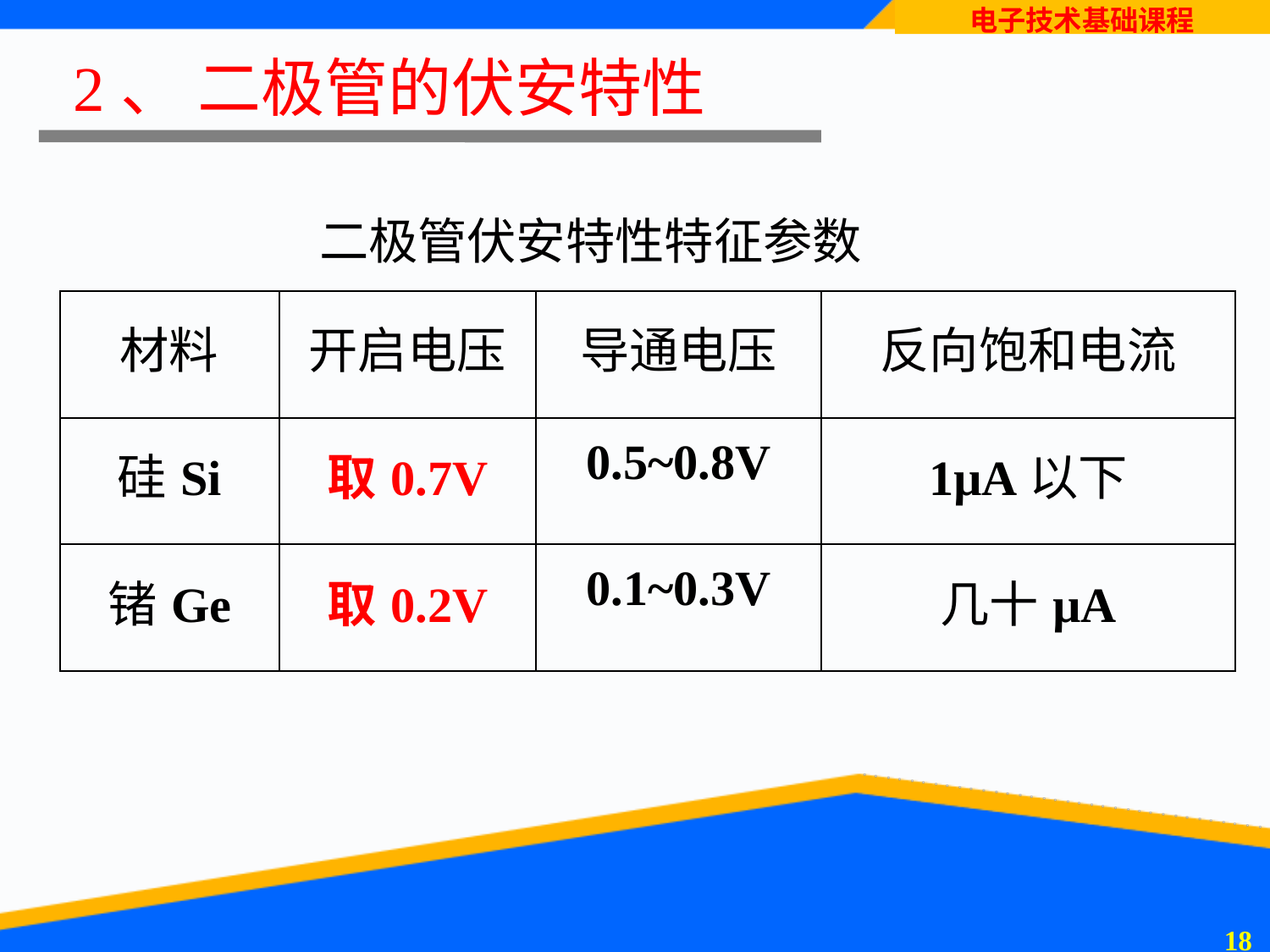

# 2、 二极管的伏安特性
二极管伏安特性特征参数
| 材料 | 开启电压 | 导通电压 | 反向饱和电流 |
| --- | --- | --- | --- |
| 硅Si | 取0.7V | 0.5~0.8V | 1µA以下 |
| 锗Ge | 取0.2V | 0.1~0.3V | 几十µA |
18